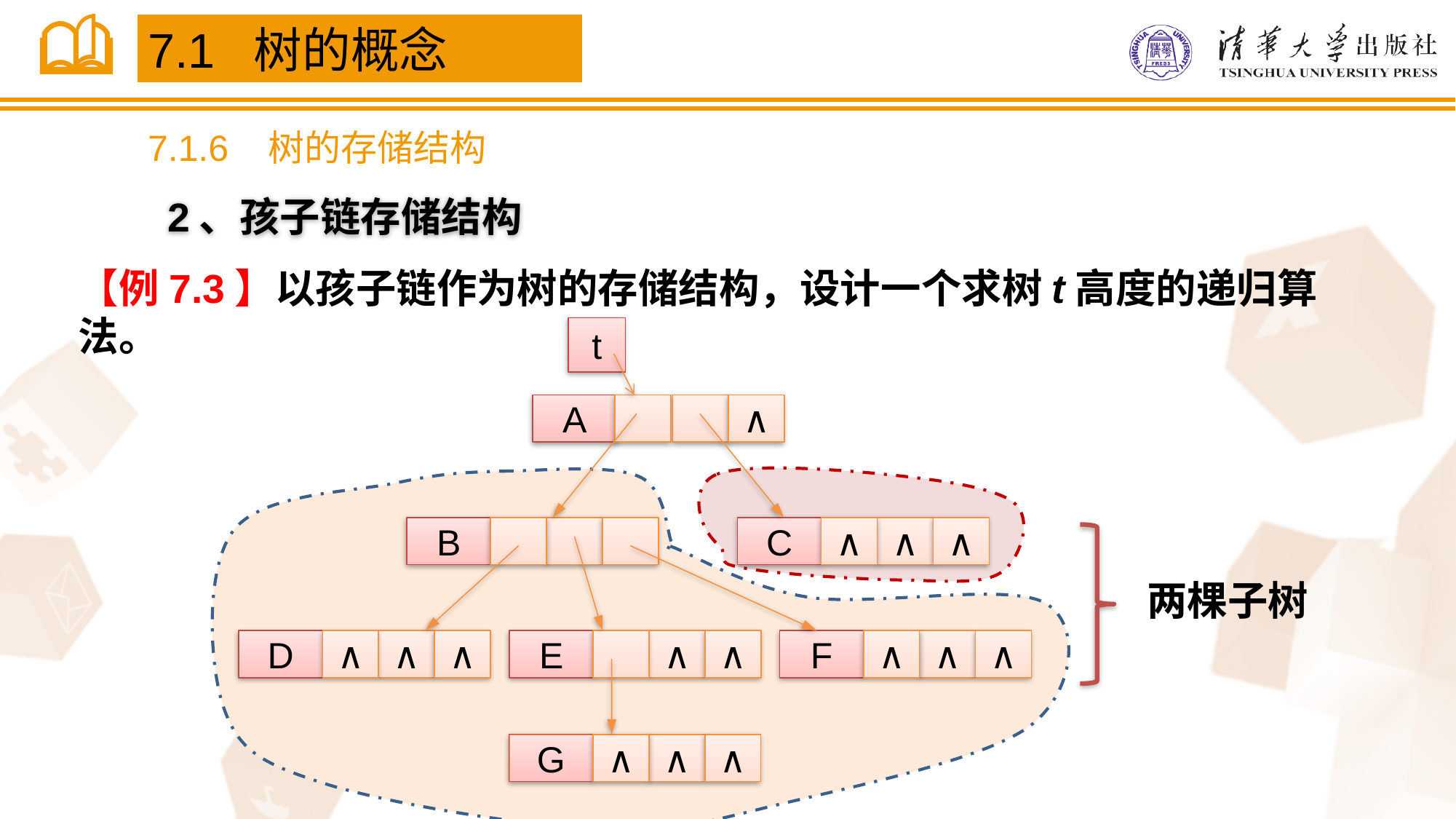

7.1  树的概念
7.1.6   树的存储结构
2、孩子链存储结构
【例7.3】以孩子链作为树的存储结构，设计一个求树t高度的递归算法。
t
A

∧

B

C
∧
∧
∧

D
∧
∧
∧
E

∧
∧
F
∧
∧
∧

G
∧
∧
∧

两棵子树